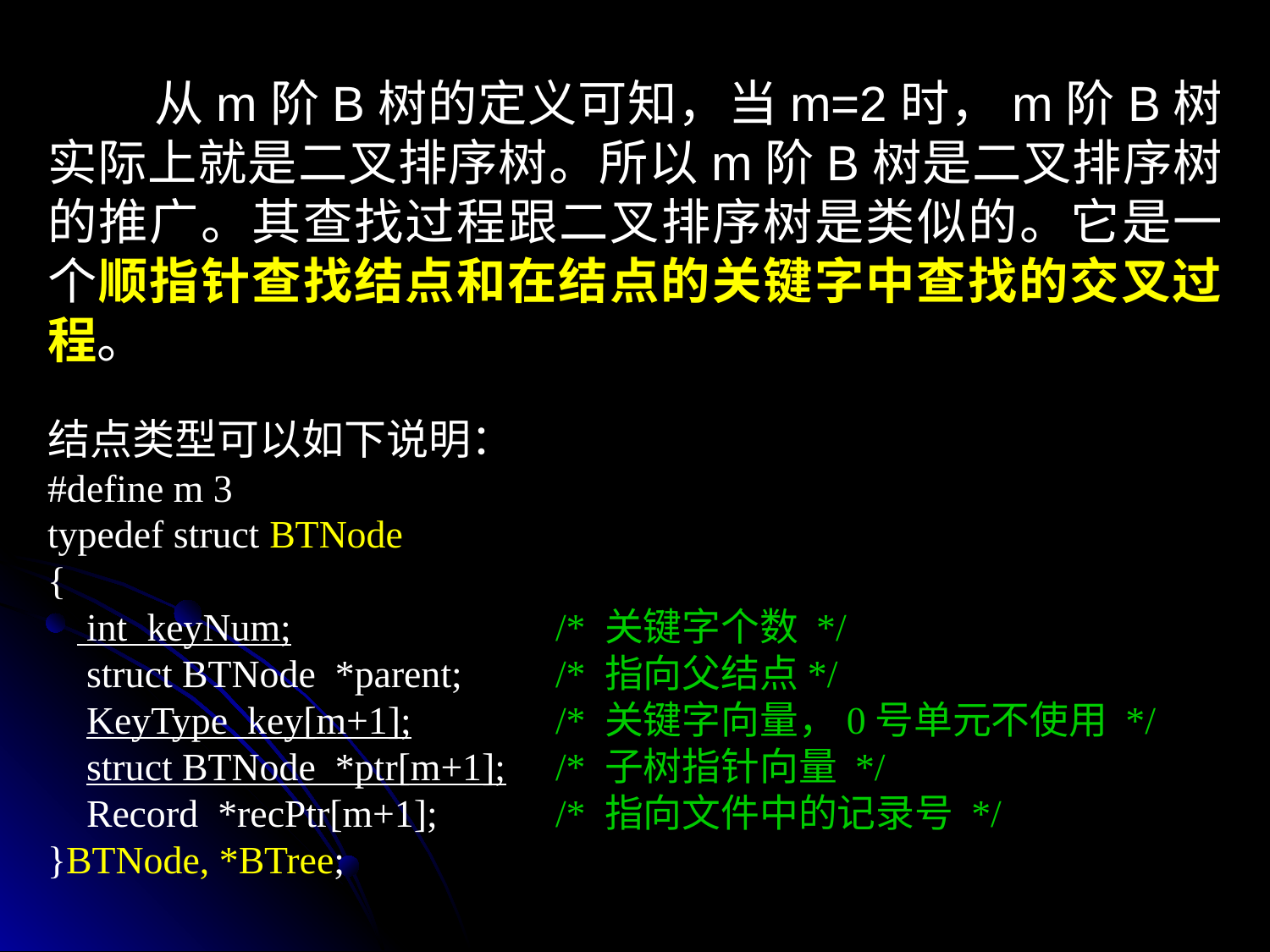

从m阶B树的定义可知，当m=2时，m阶B树实际上就是二叉排序树。所以m阶B树是二叉排序树的推广。其查找过程跟二叉排序树是类似的。它是一个顺指针查找结点和在结点的关键字中查找的交叉过程。
结点类型可以如下说明：
#define m 3
typedef struct BTNode
{
    int  keyNum;			/* 关键字个数 */
    struct BTNode  *parent;	/* 指向父结点*/
    KeyType  key[m+1];		/* 关键字向量，0号单元不使用 */
    struct BTNode  *ptr[m+1];	/* 子树指针向量 */
    Record  *recPtr[m+1];	/* 指向文件中的记录号 */
}BTNode, *BTree;